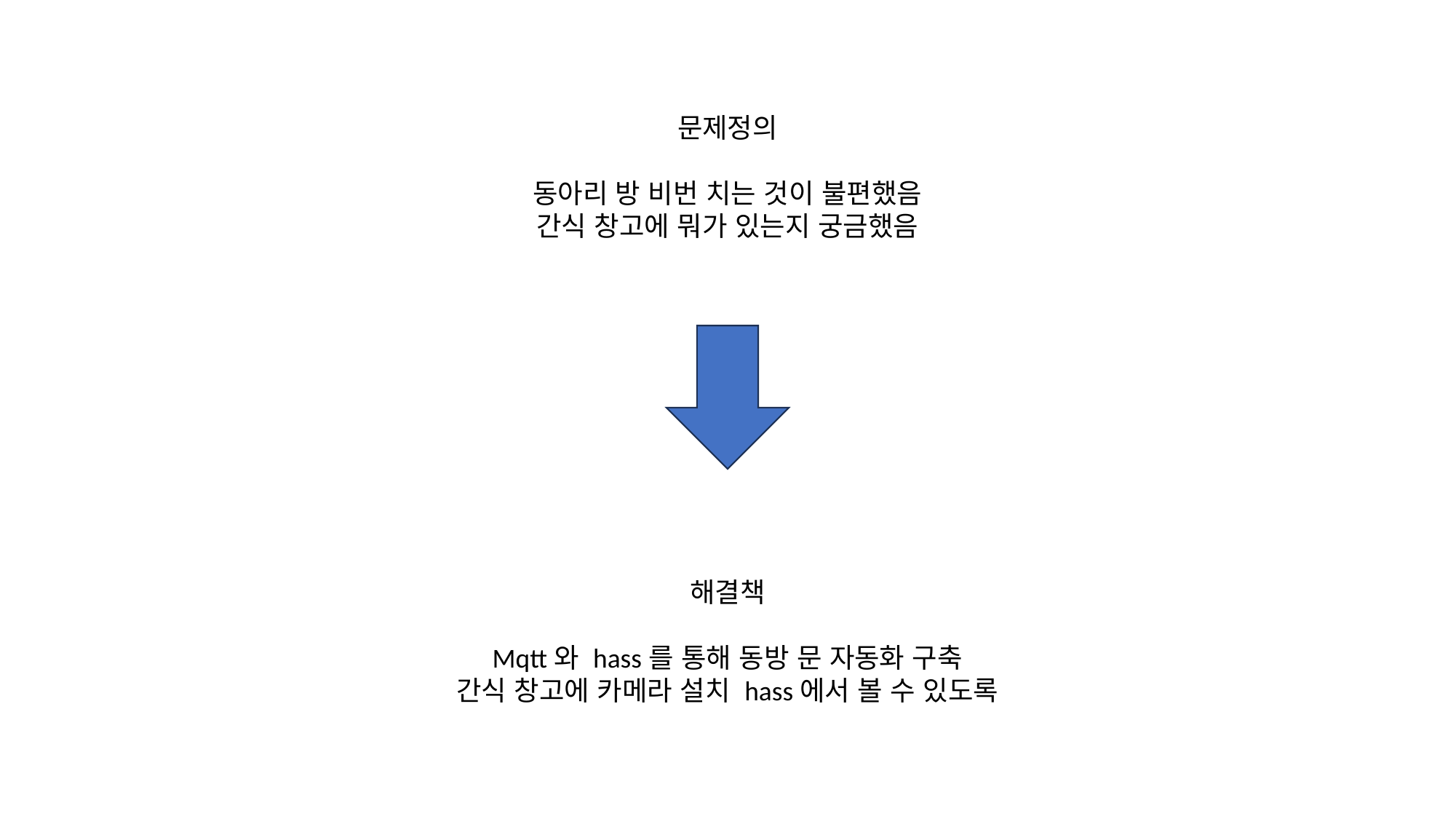

문제정의

동아리 방 비번 치는 것이 불편했음
간식 창고에 뭐가 있는지 궁금했음

해결책

Mqtt와 hass를 통해 동방 문 자동화 구축
간식 창고에 카메라 설치 hass에서 볼 수 있도록